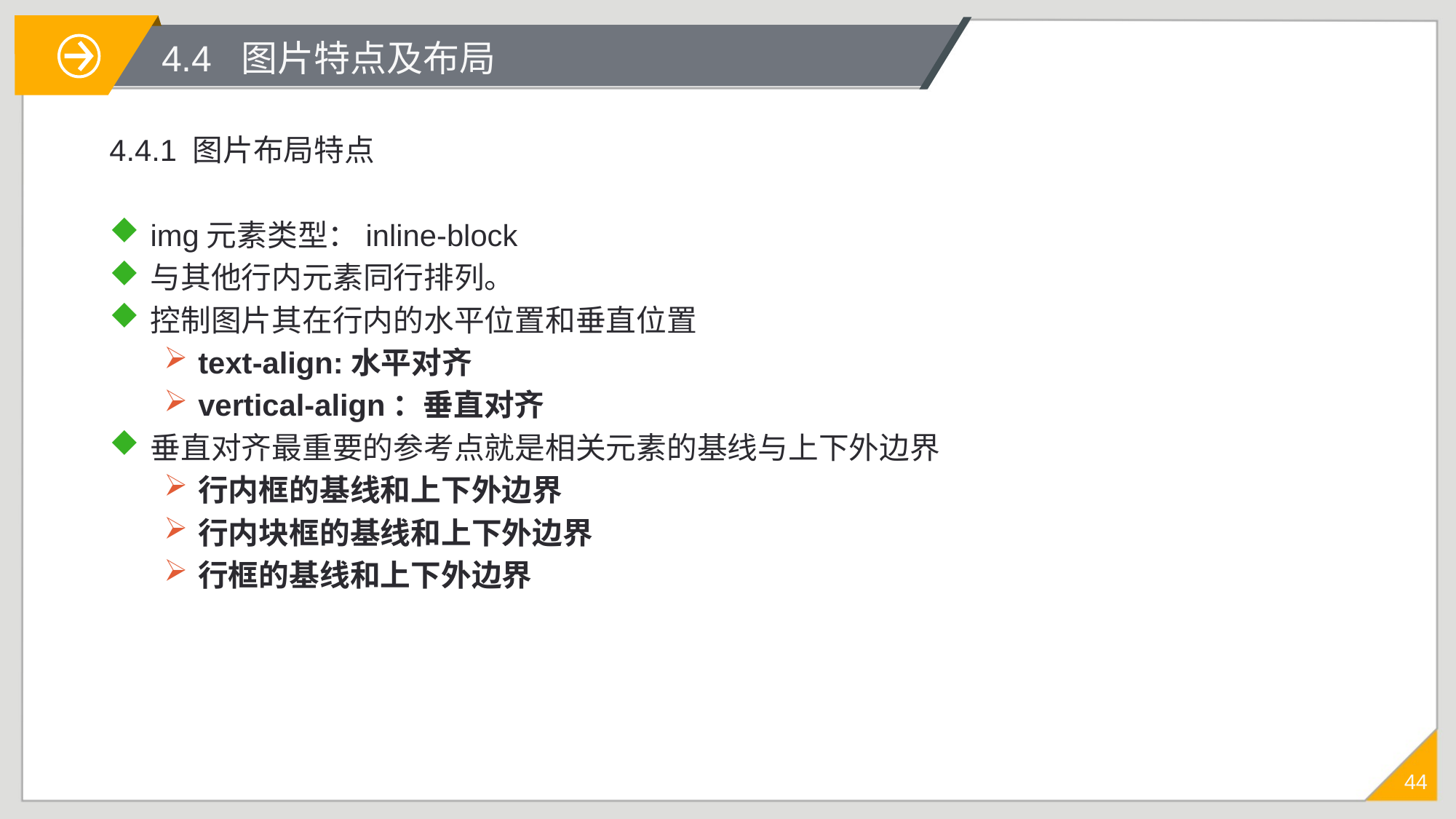

# 4.4  图片特点及布局
4.4.1 图片布局特点

img元素类型：inline-block
与其他行内元素同行排列。
控制图片其在行内的水平位置和垂直位置
text-align:水平对齐
vertical-align：垂直对齐
垂直对齐最重要的参考点就是相关元素的基线与上下外边界
行内框的基线和上下外边界
行内块框的基线和上下外边界
行框的基线和上下外边界